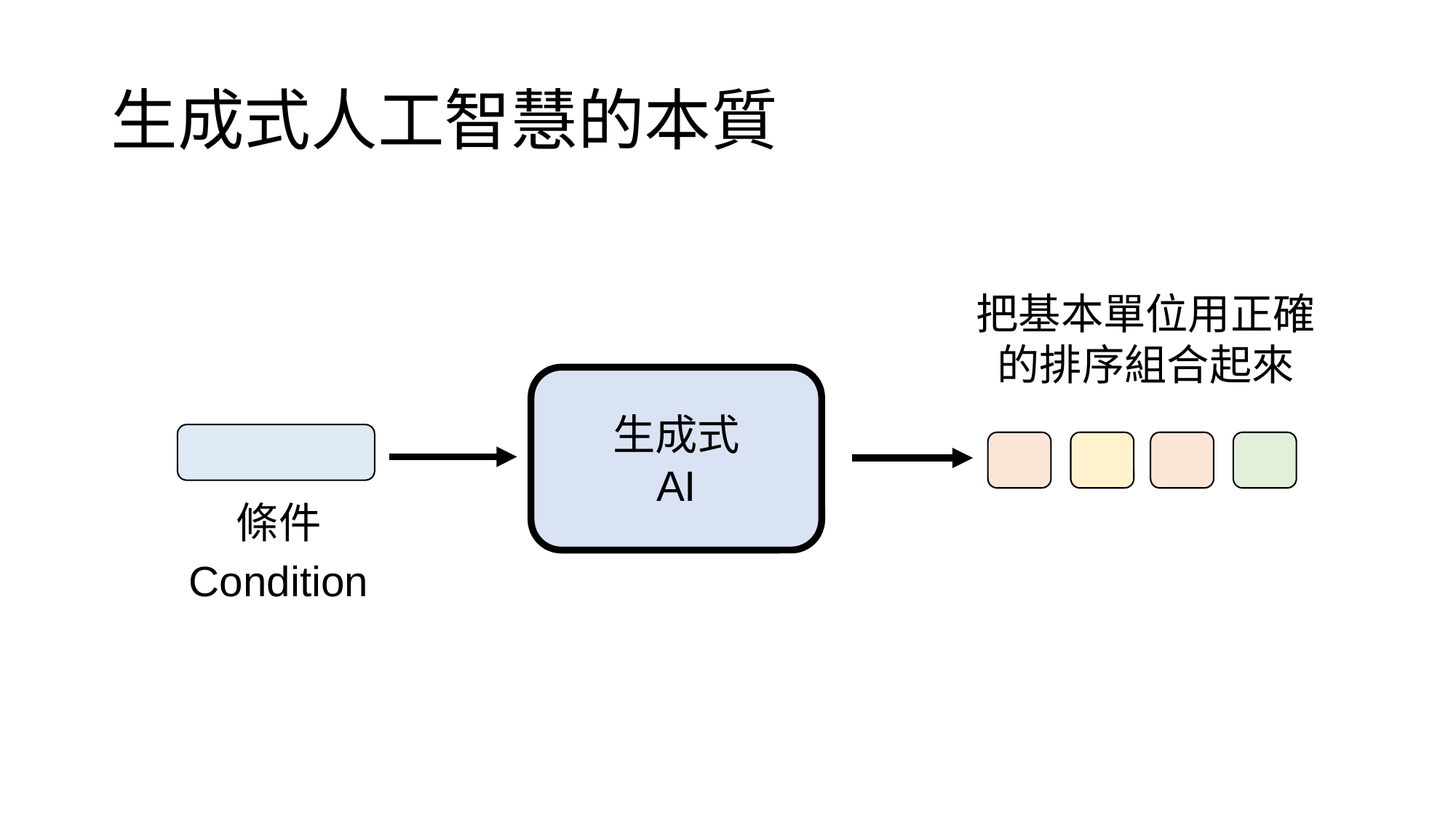

# 生成式人工智慧的本質
把基本單位用正確的排序組合起來
生成式
AI

條件
Condition